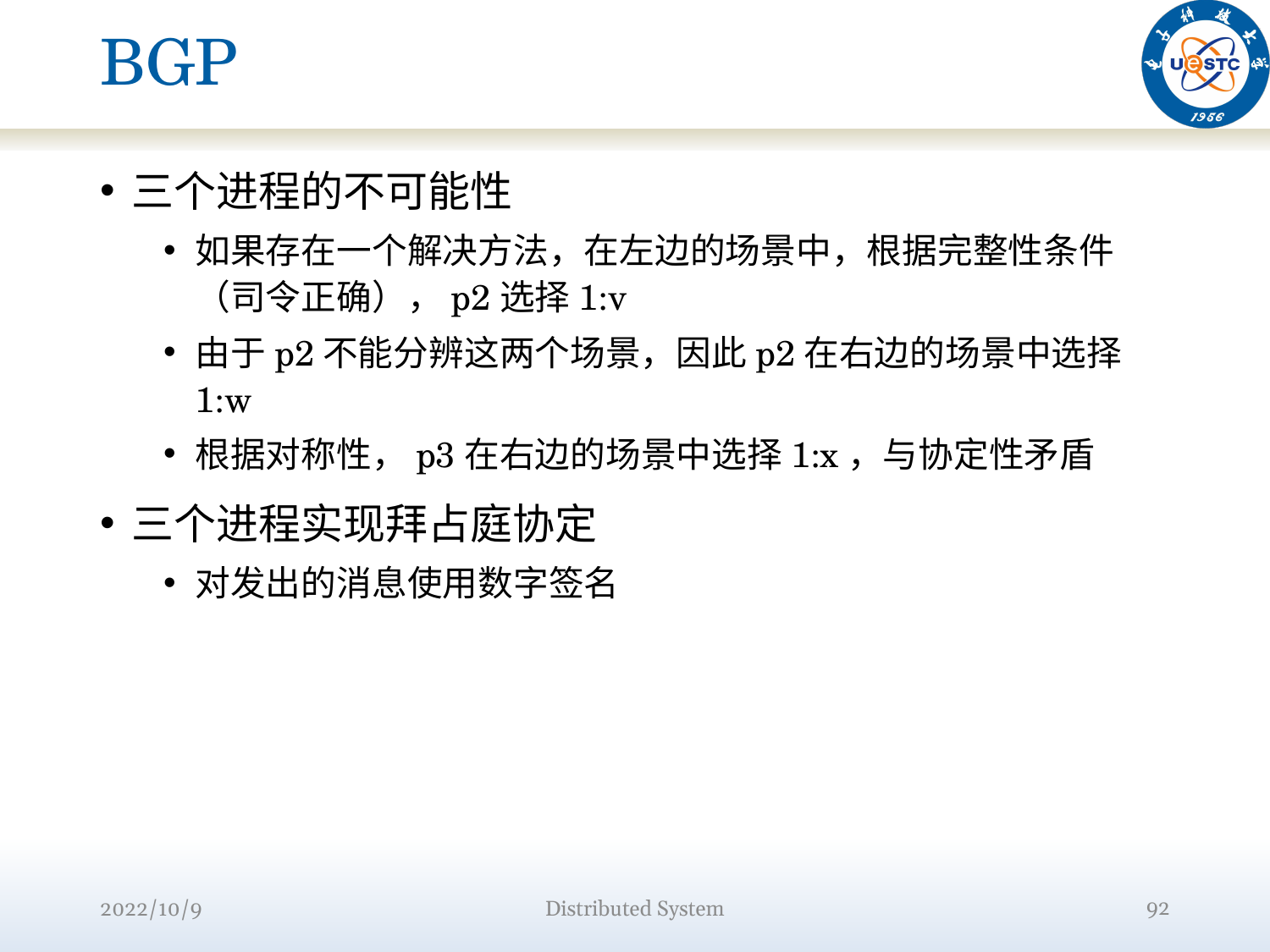

# BGP
三个进程的不可能性
如果存在一个解决方法，在左边的场景中，根据完整性条件（司令正确），p2选择1:v
由于p2不能分辨这两个场景，因此p2在右边的场景中选择1:w
根据对称性，p3在右边的场景中选择1:x，与协定性矛盾
三个进程实现拜占庭协定
对发出的消息使用数字签名
2022/10/9
Distributed System
92